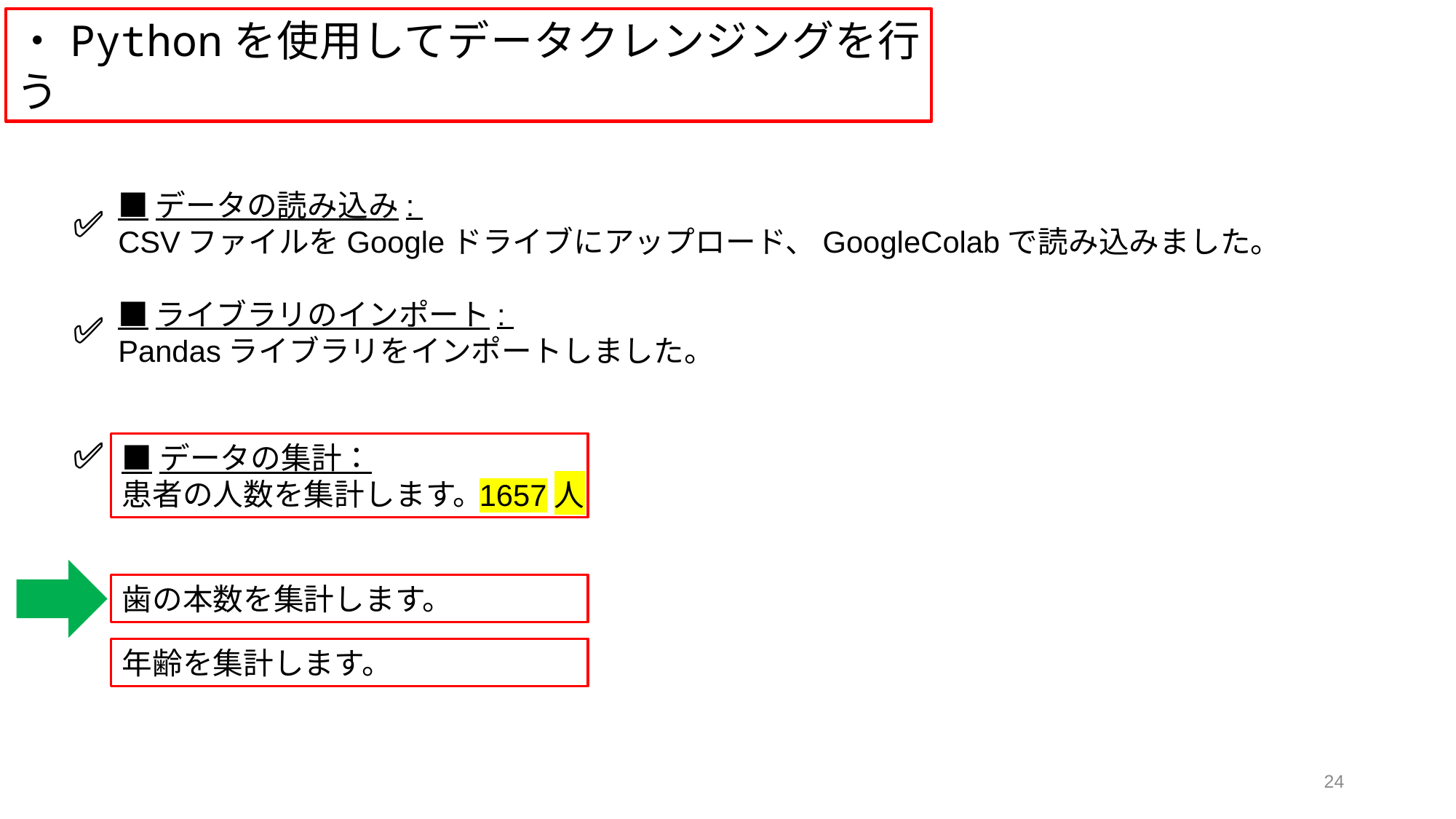

・Pythonを使用してデータクレンジングを行う
■データの読み込み:
CSVファイルをGoogleドライブにアップロード、GoogleColabで読み込みました。
✅
■ライブラリのインポート:
Pandasライブラリをインポートしました。
✅
✅
■データの集計：
患者の人数を集計します。
1657人

歯の本数を集計します。
年齢を集計します。
24